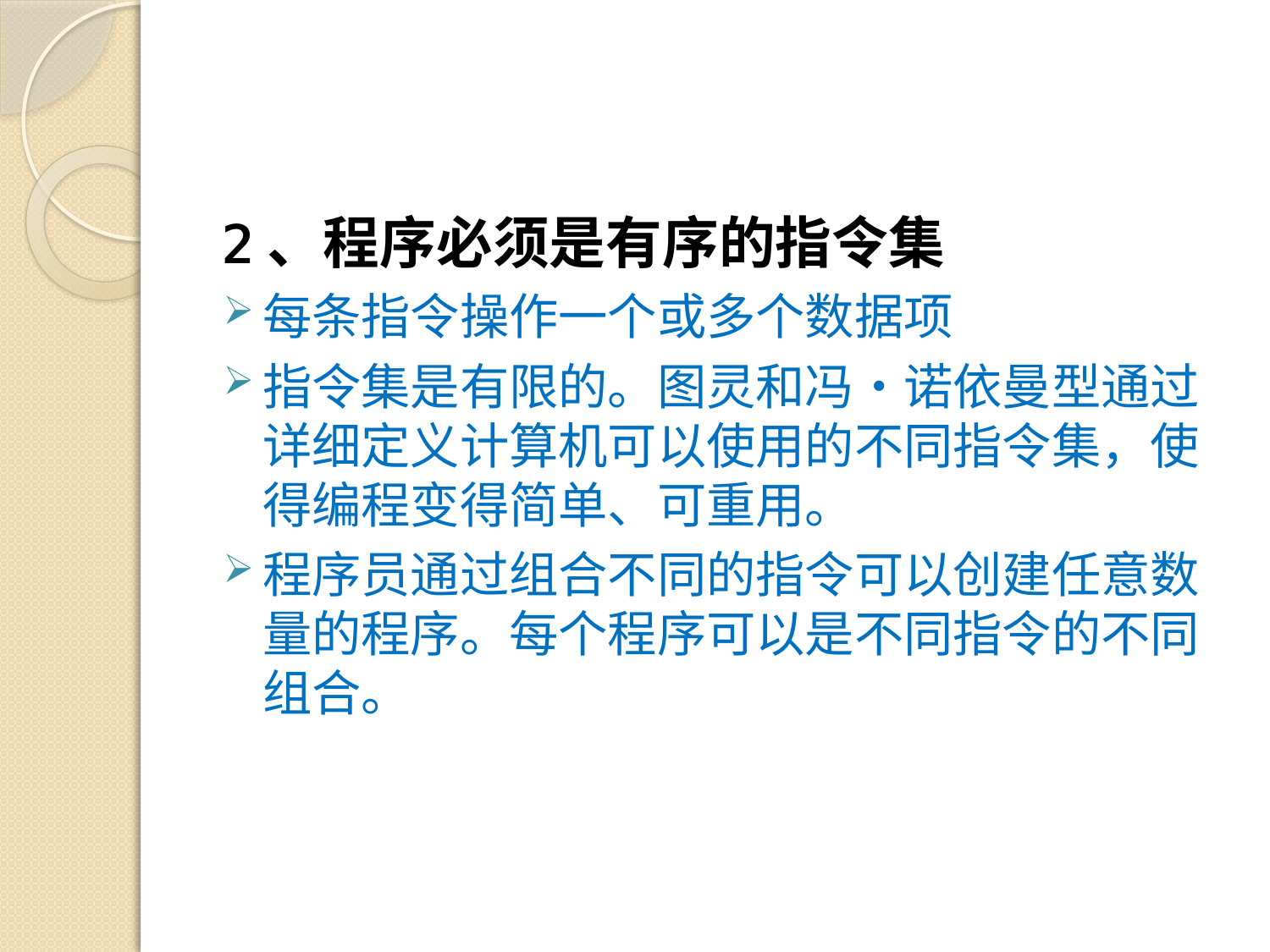

#
2、程序必须是有序的指令集
每条指令操作一个或多个数据项
指令集是有限的。图灵和冯•诺依曼型通过详细定义计算机可以使用的不同指令集，使得编程变得简单、可重用。
程序员通过组合不同的指令可以创建任意数量的程序。每个程序可以是不同指令的不同组合。